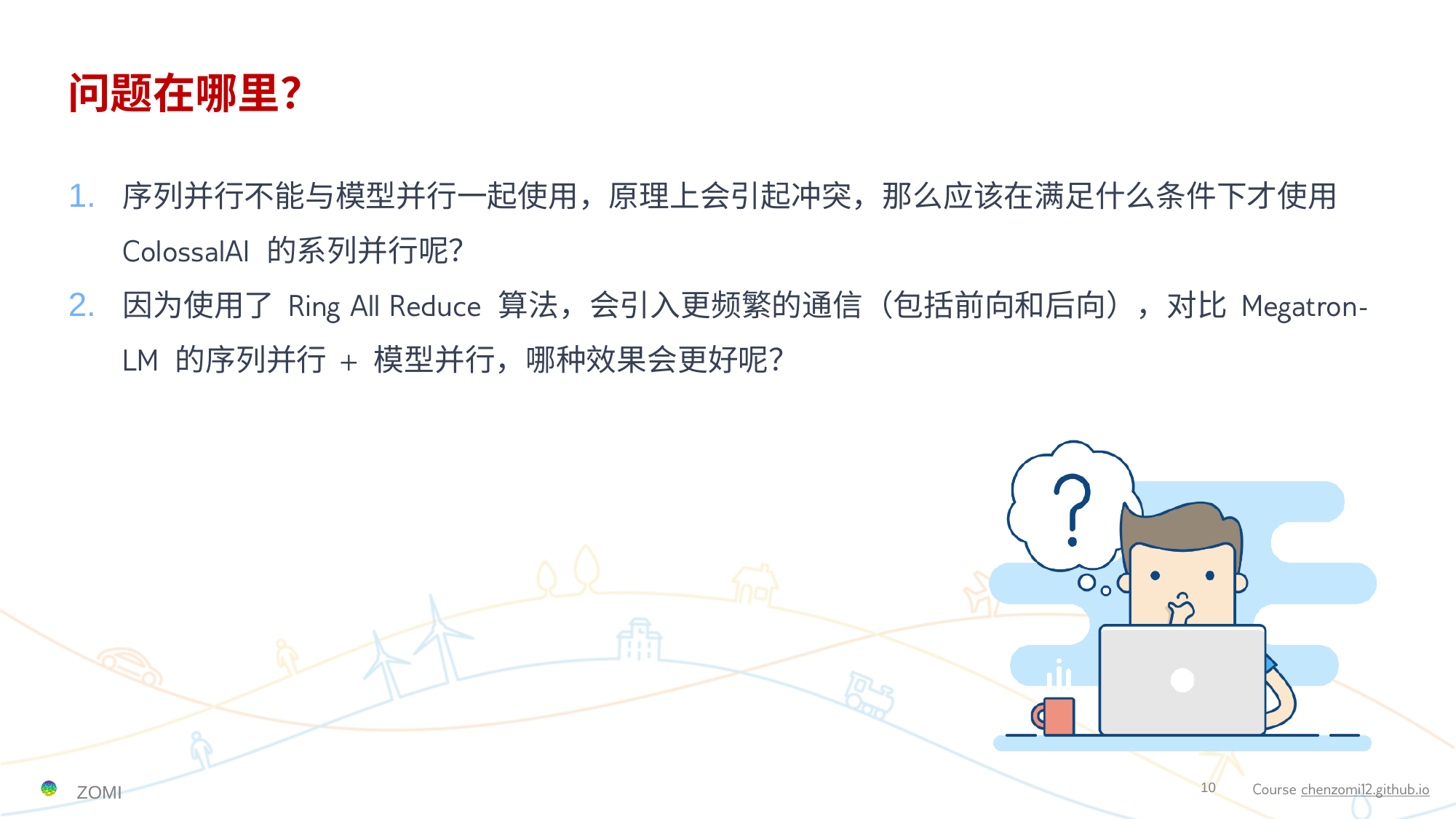

# 问题在哪里？
序列并行不能与模型并行一起使用，原理上会引起冲突，那么应该在满足什么条件下才使用ColossalAI 的系列并行呢？
因为使用了 Ring All Reduce 算法，会引入更频繁的通信（包括前向和后向），对比 Megatron-LM 的序列并行 + 模型并行，哪种效果会更好呢？